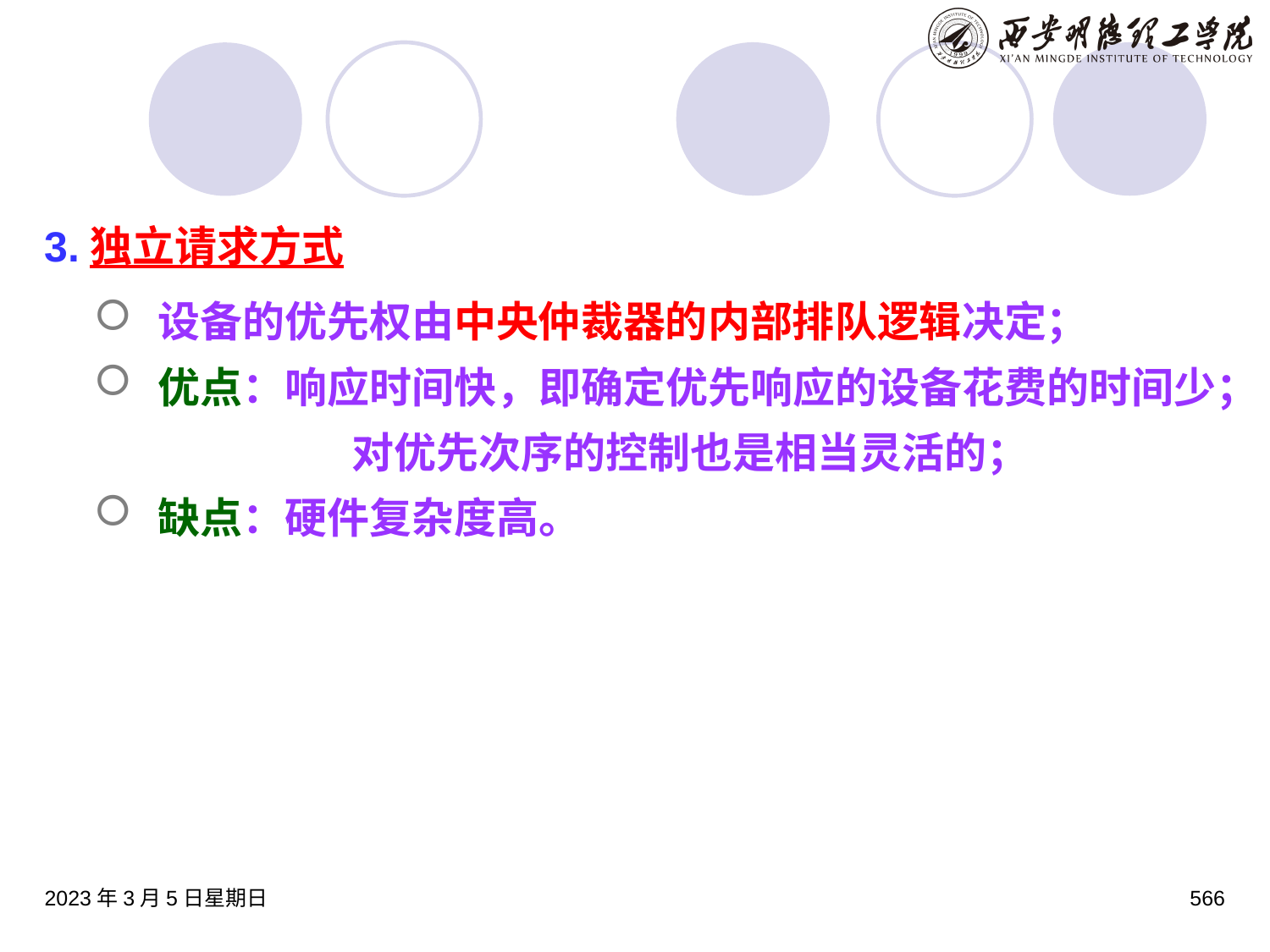

3.独立请求方式
设备的优先权由中央仲裁器的内部排队逻辑决定；
优点：响应时间快，即确定优先响应的设备花费的时间少；
		      对优先次序的控制也是相当灵活的；
缺点：硬件复杂度高。

2023年3月5日星期日
566